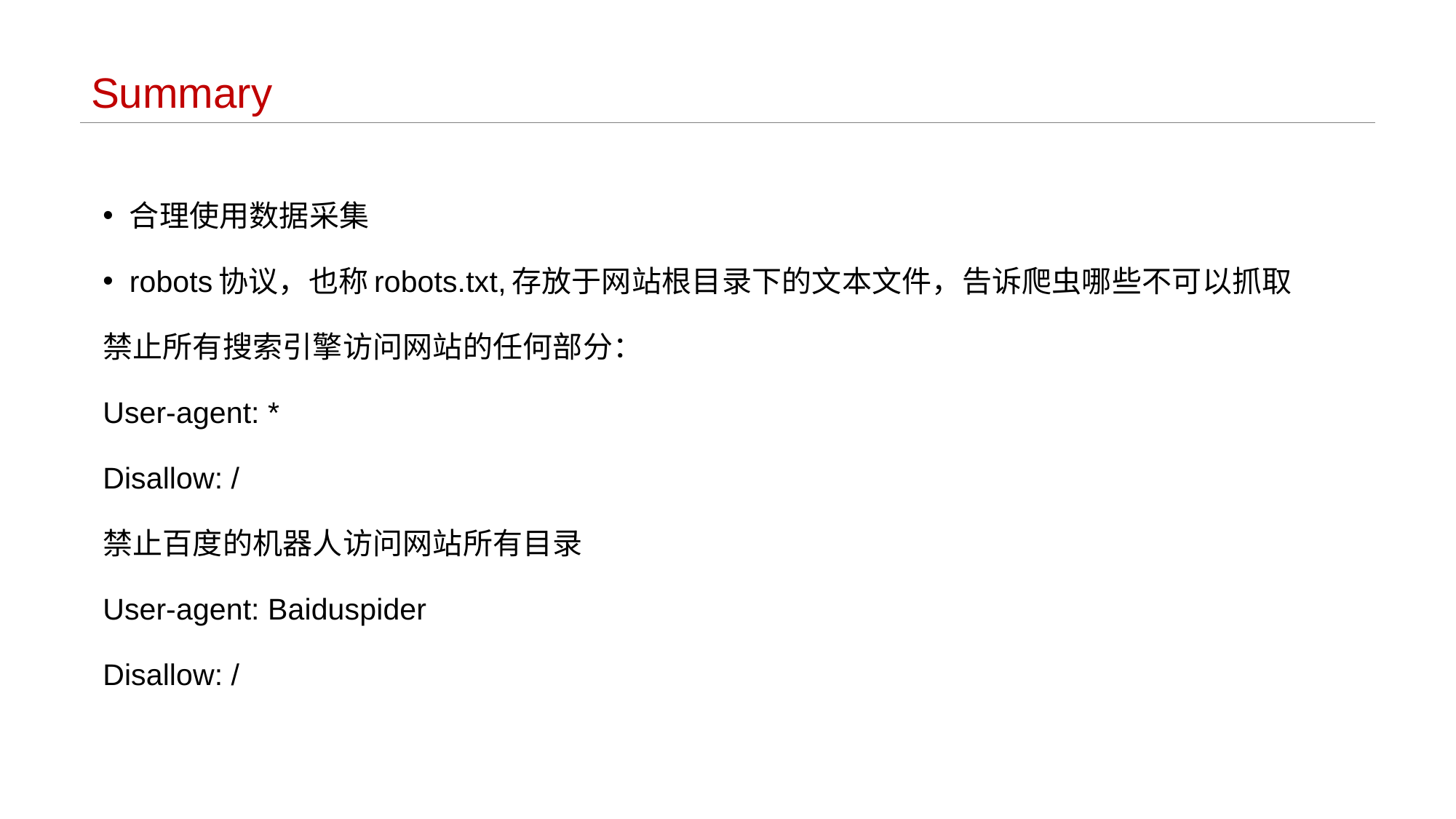

# Summary
合理使用数据采集
robots协议，也称robots.txt,存放于网站根目录下的文本文件，告诉爬虫哪些不可以抓取
禁止所有搜索引擎访问网站的任何部分：
User-agent: *
Disallow: /
禁止百度的机器人访问网站所有目录
User-agent: Baiduspider
Disallow: /